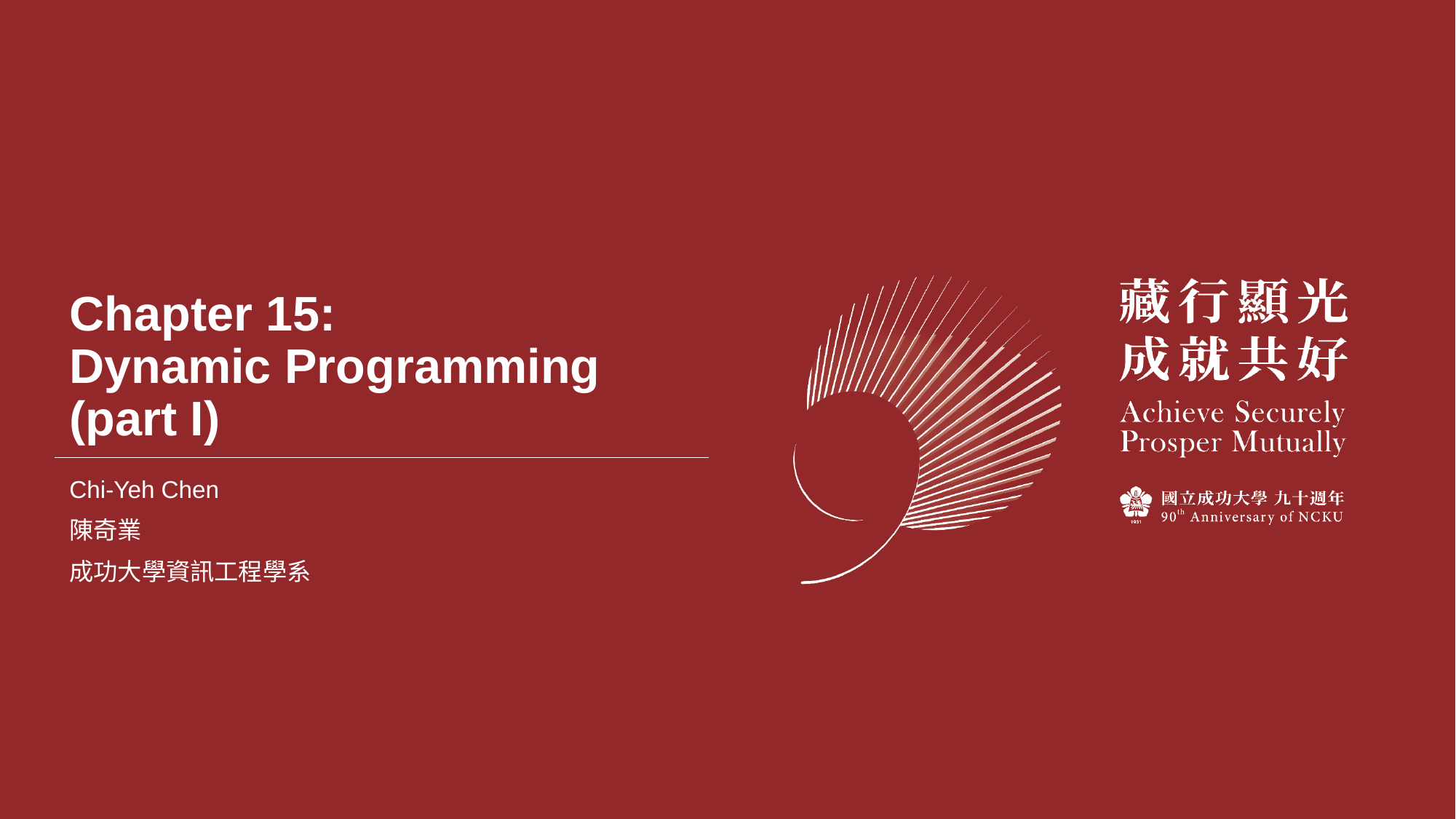

# Chapter 15: Dynamic Programming (part I)
Chi-Yeh Chen
陳奇業
成功大學資訊工程學系